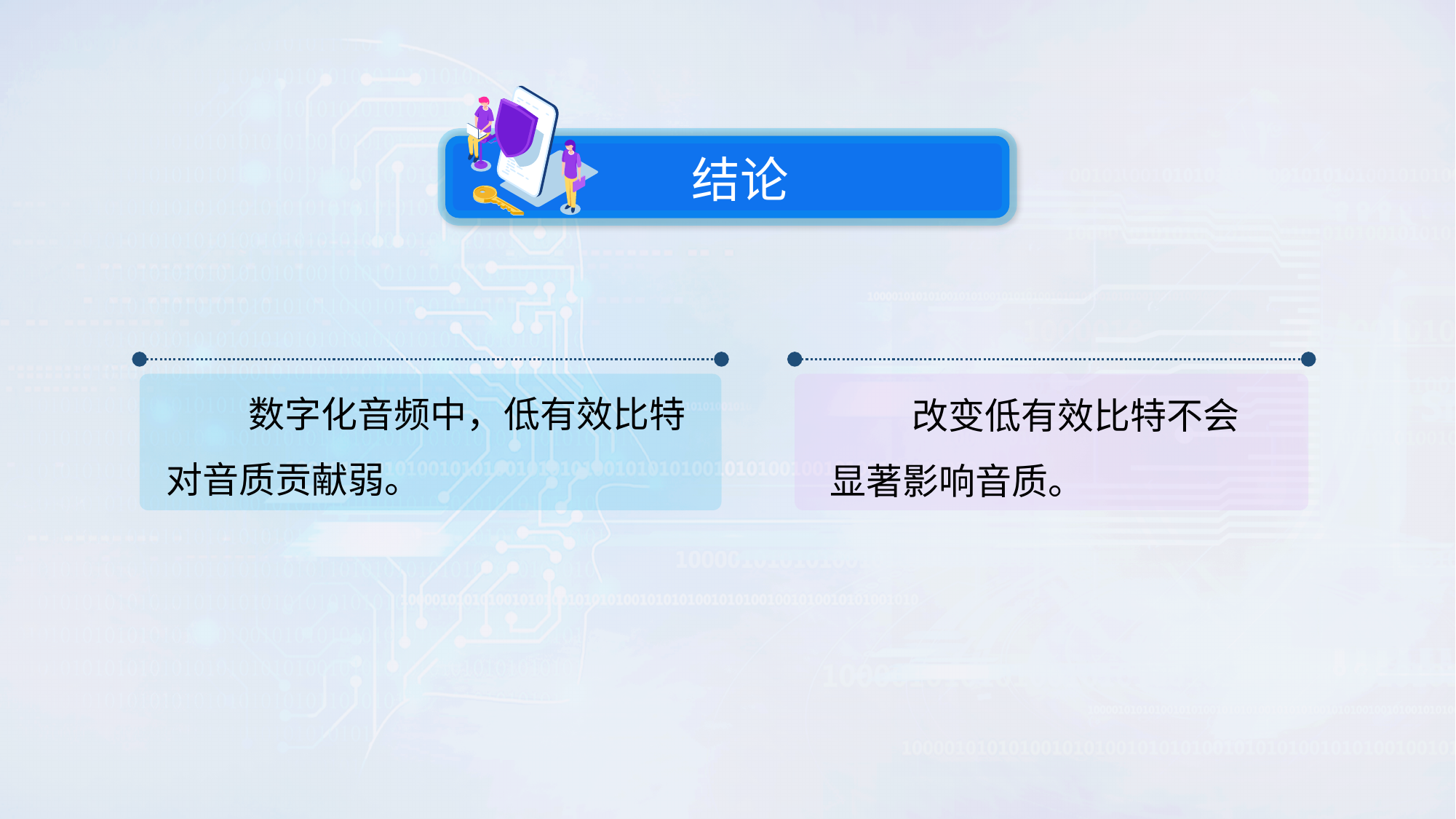

结论

         数字化音频中，低有效比特对音质贡献弱。
         改变低有效比特不会显著影响音质。